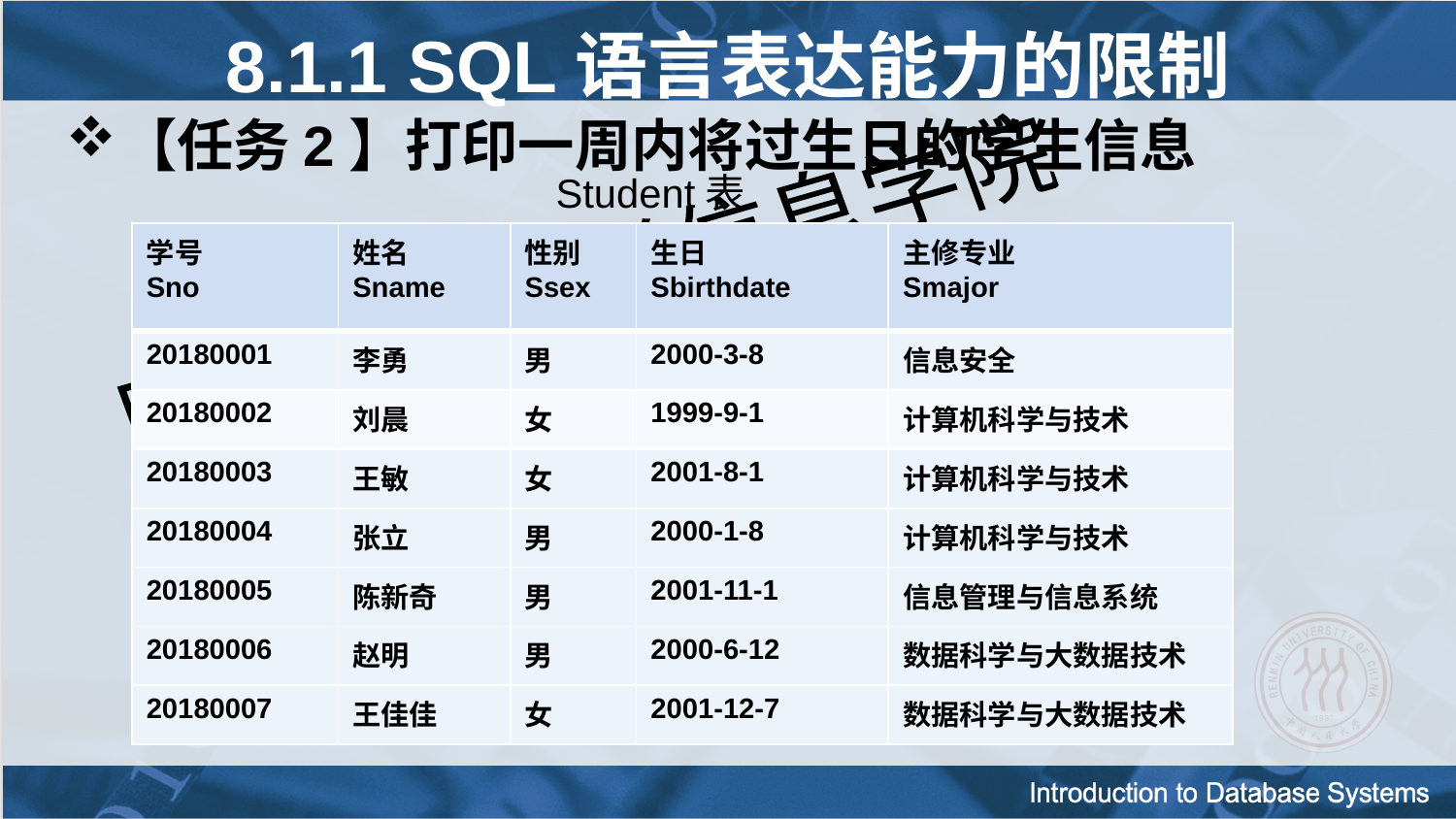

8.1.1 SQL语言表达能力的限制
【任务2】打印一周内将过生日的学生信息
Student表
| 学号 Sno | 姓名Sname | 性别Ssex | 生日 Sbirthdate | 主修专业 Smajor |
| --- | --- | --- | --- | --- |
| 20180001 | 李勇 | 男 | 2000-3-8 | 信息安全 |
| 20180002 | 刘晨 | 女 | 1999-9-1 | 计算机科学与技术 |
| 20180003 | 王敏 | 女 | 2001-8-1 | 计算机科学与技术 |
| 20180004 | 张立 | 男 | 2000-1-8 | 计算机科学与技术 |
| 20180005 | 陈新奇 | 男 | 2001-11-1 | 信息管理与信息系统 |
| 20180006 | 赵明 | 男 | 2000-6-12 | 数据科学与大数据技术 |
| 20180007 | 王佳佳 | 女 | 2001-12-7 | 数据科学与大数据技术 |